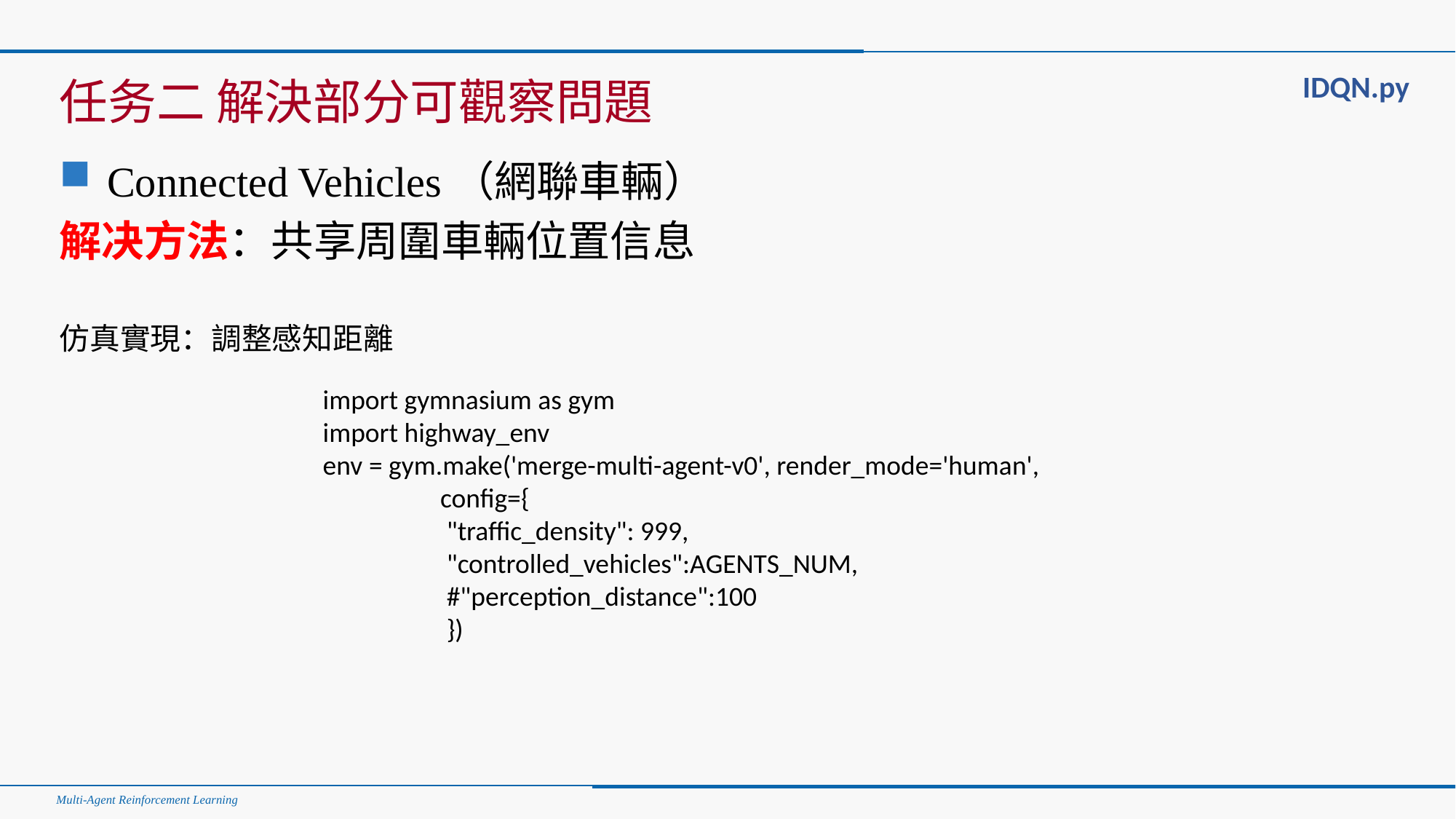

#
IDQN.py
任务二 解決部分可觀察問題
Connected Vehicles（網聯車輛）
解决方法：共享周圍車輛位置信息

仿真實現：調整感知距離
import gymnasium as gym
import highway_env
env = gym.make('merge-multi-agent-v0', render_mode='human',
                   config={
                    "traffic_density": 999,
                    "controlled_vehicles":AGENTS_NUM,
                    #"perception_distance":100
                    })
46